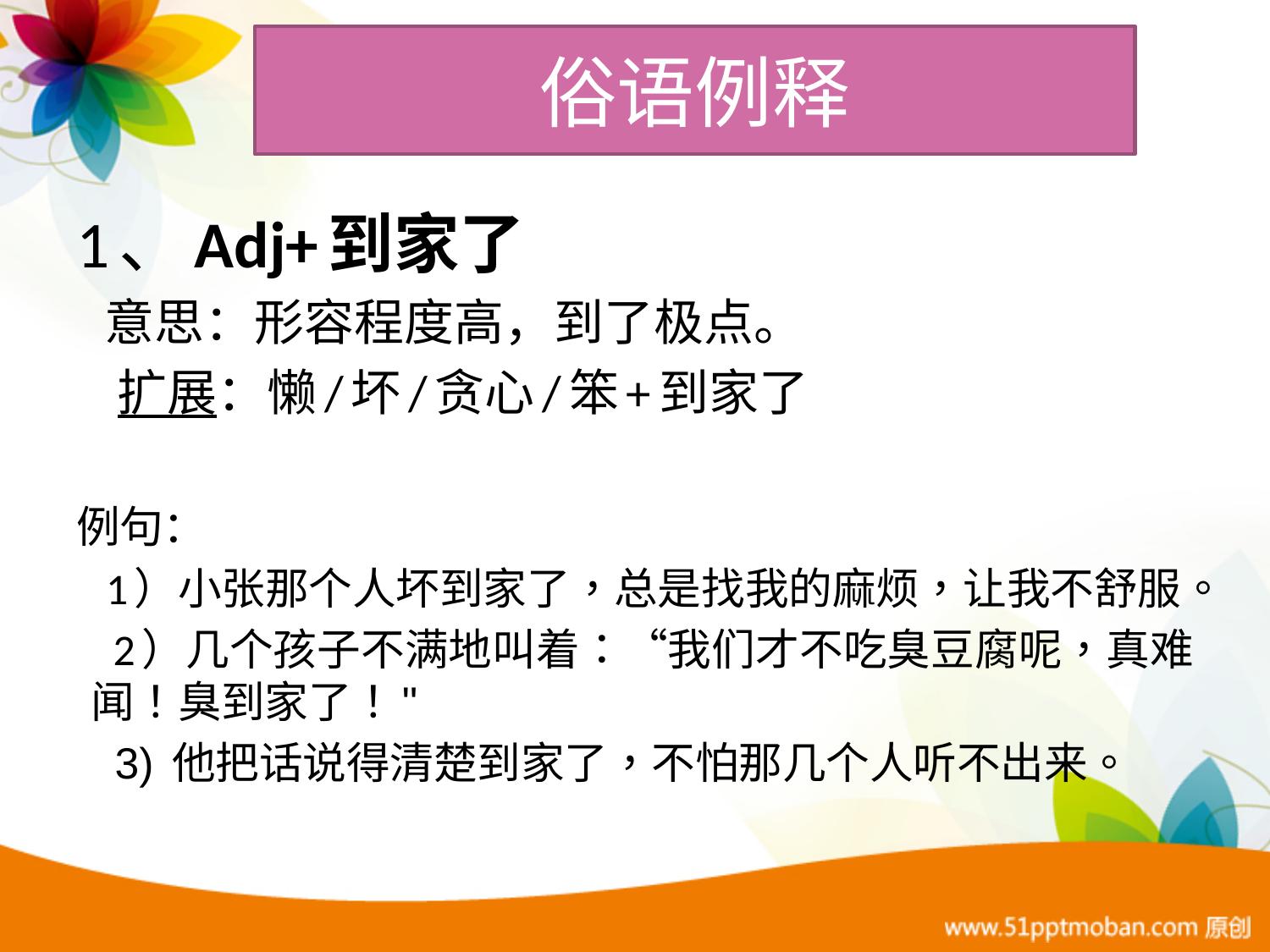

俗语例释
# 俗语例句
1、Adj+到家了
   意思：形容程度高，到了极点。
   扩展：懒/坏/贪心/笨+到家了

例句：
   1）小张那个人坏到家了，总是找我的麻烦，让我不舒服。
  2）几个孩子不满地叫着：“我们才不吃臭豆腐呢，真难闻！臭到家了！"
  3) 他把话说得清楚到家了，不怕那几个人听不出来。